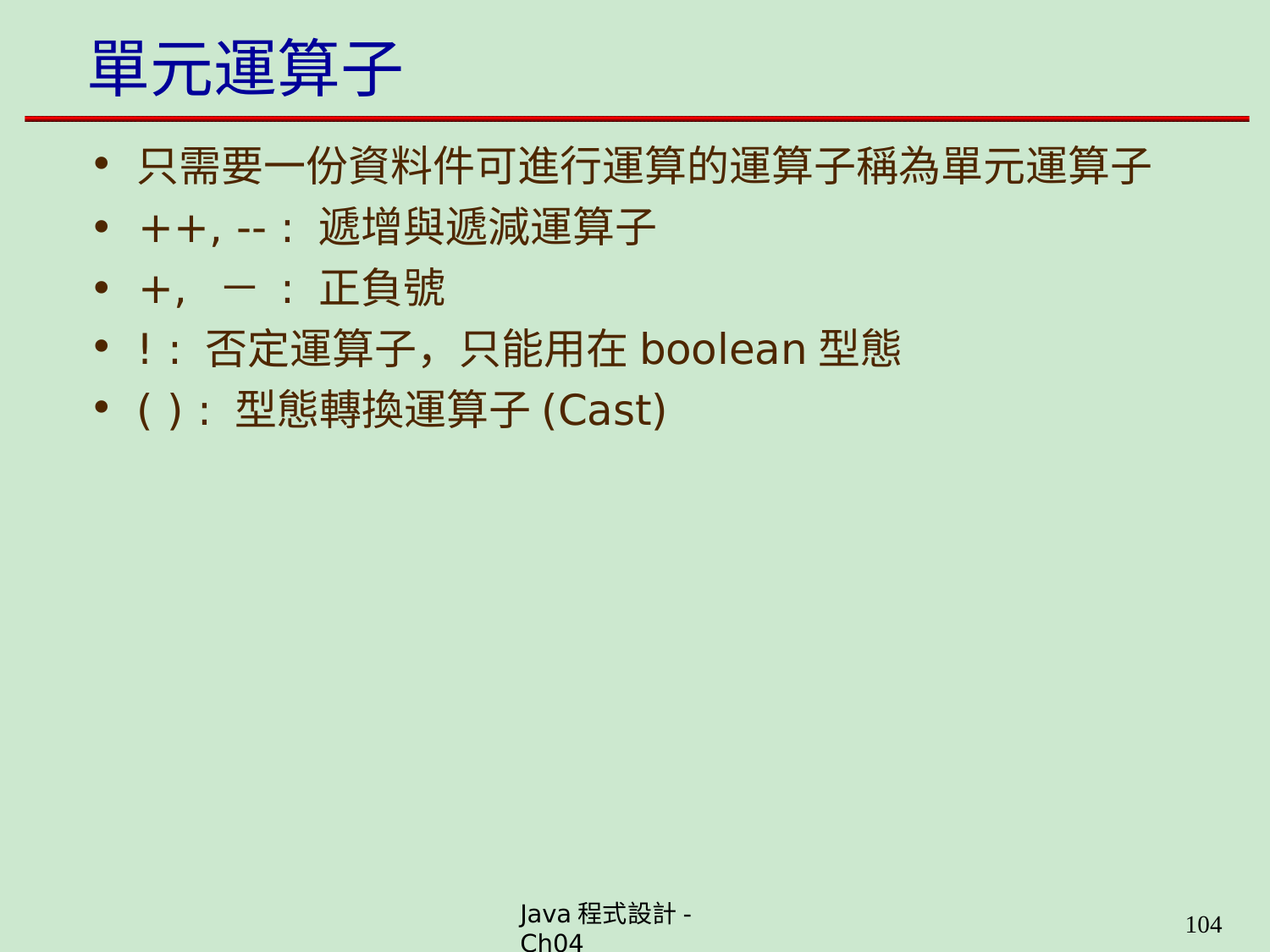

# 單元運算子
只需要一份資料件可進行運算的運算子稱為單元運算子
•	++, -- : 遞增與遞減運算子
•	+,	－ : 正負號
! : 否定運算子，只能用在boolean型態
( ) : 型態轉換運算子(Cast)
Java程式設計-Ch04
104